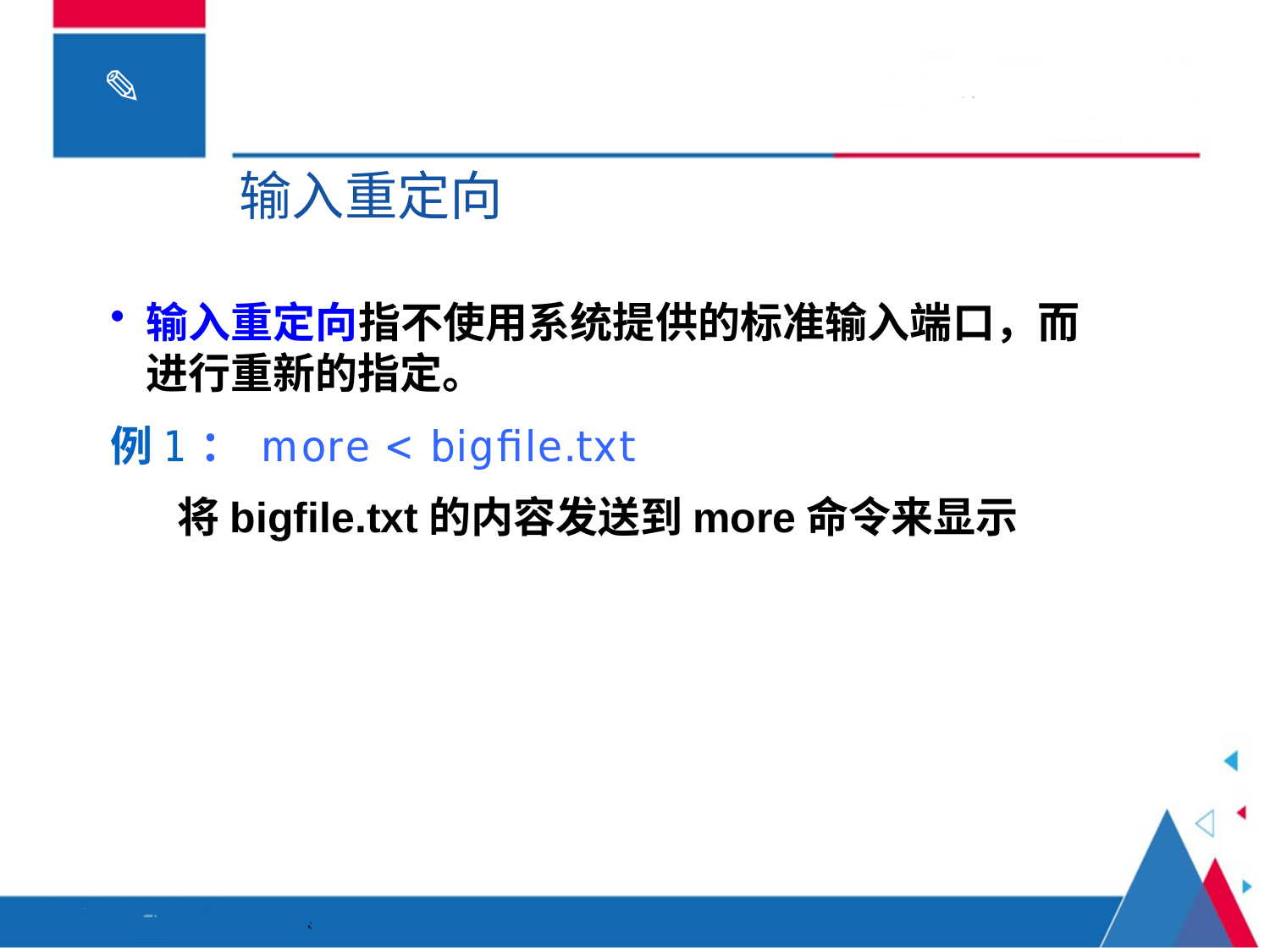

# 输入重定向
输入重定向指不使用系统提供的标准输入端口，而进行重新的指定。
例1： more < bigfile.txt
      将bigfile.txt的内容发送到more命令来显示